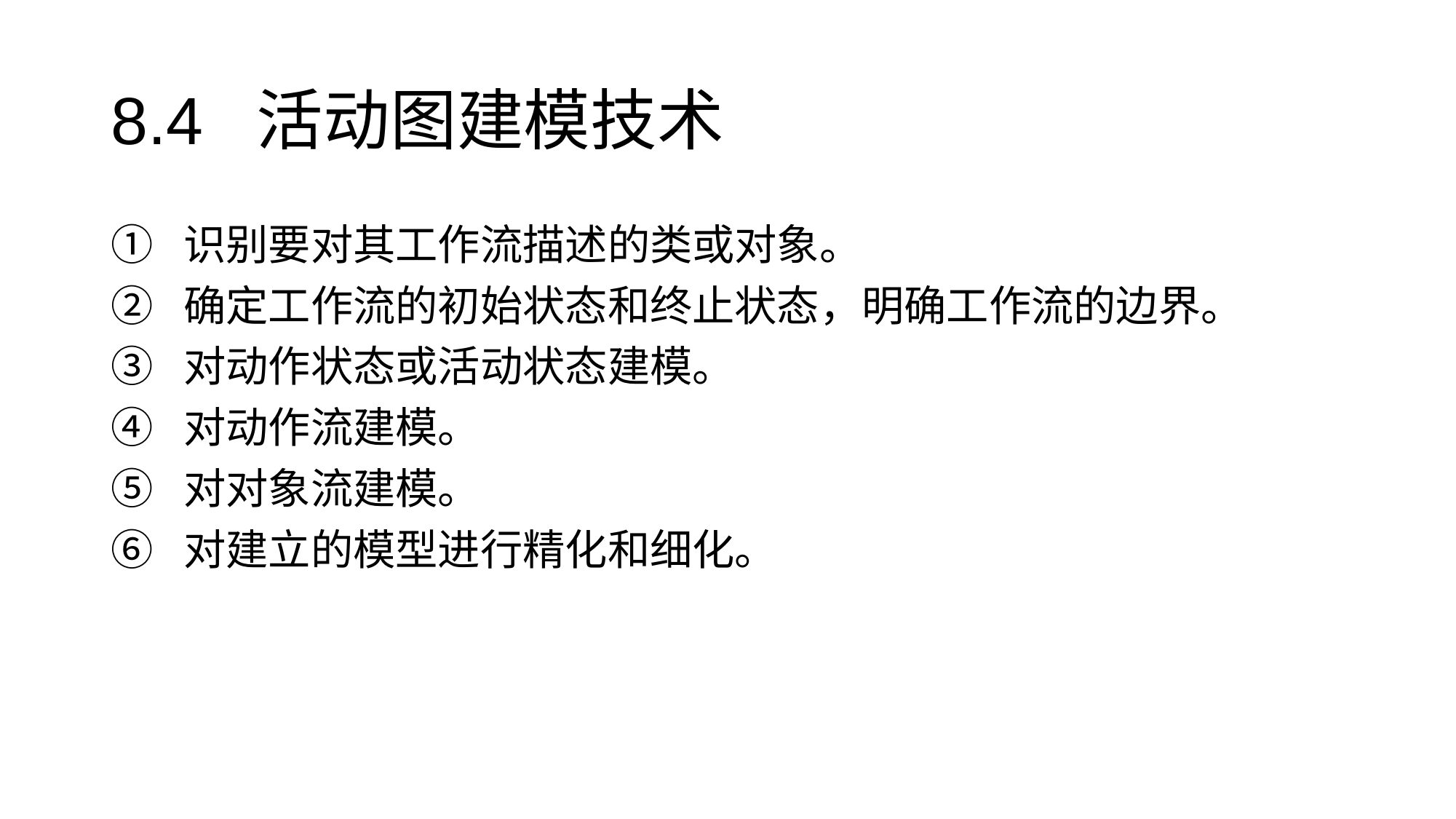

# 8.4  活动图建模技术
识别要对其工作流描述的类或对象。
确定工作流的初始状态和终止状态，明确工作流的边界。
对动作状态或活动状态建模。
对动作流建模。
对对象流建模。
对建立的模型进行精化和细化。